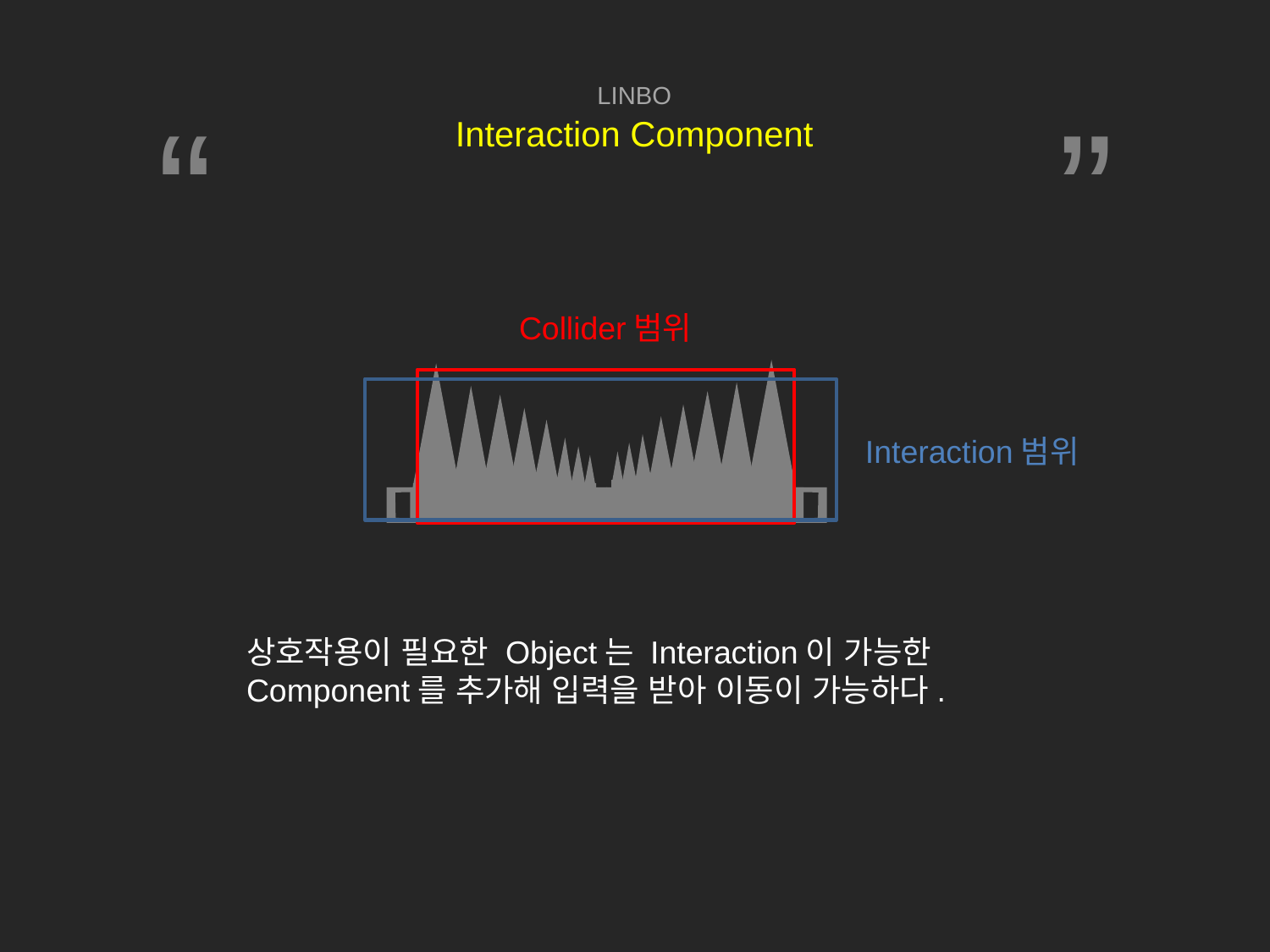

LINBO
Interaction Component
“                  ”
Collider범위

Interaction범위
상호작용이 필요한 Object는 Interaction이 가능한 Component를 추가해 입력을 받아 이동이 가능하다.